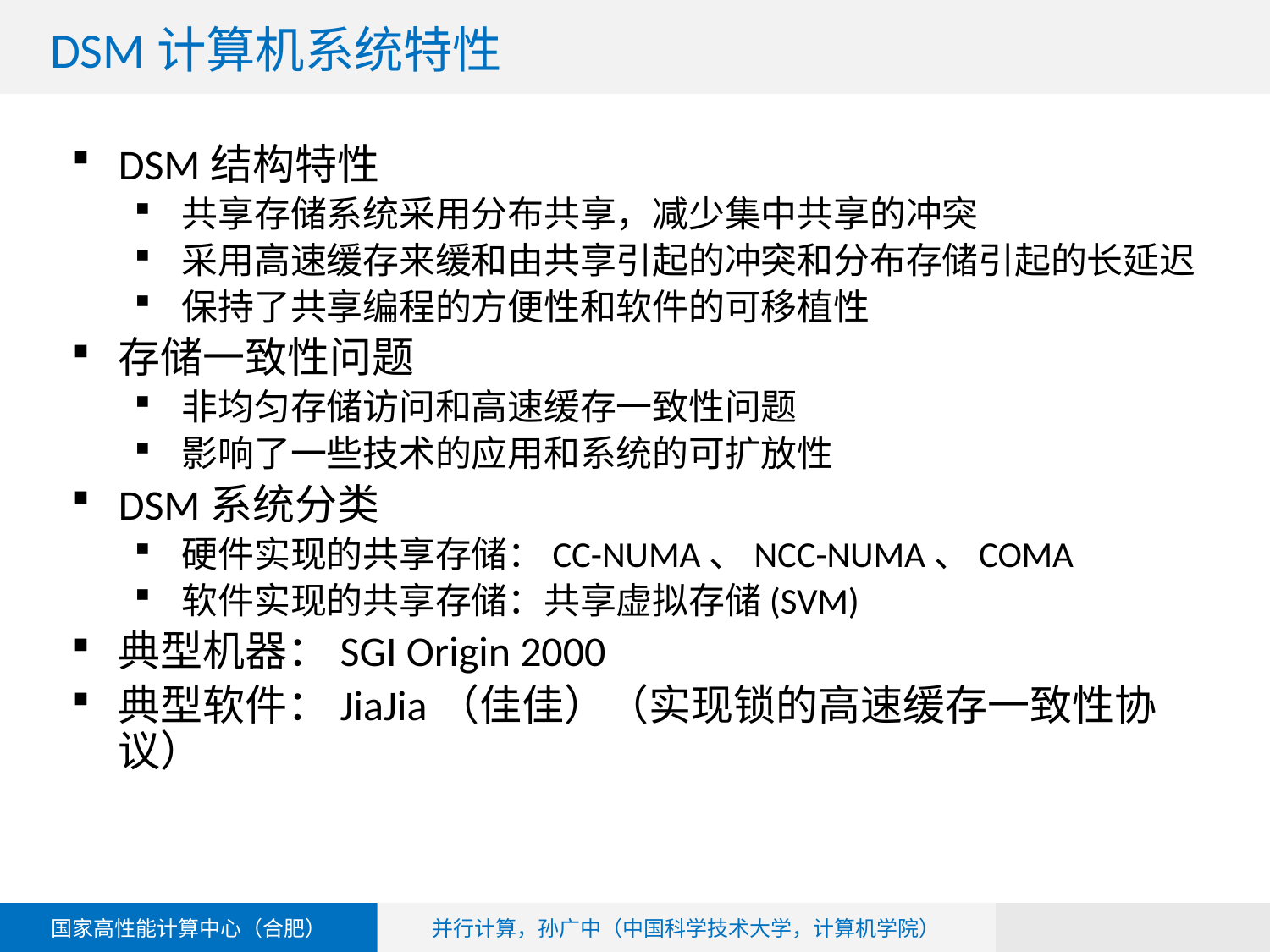

# DSM计算机系统特性
DSM结构特性
共享存储系统采用分布共享，减少集中共享的冲突
采用高速缓存来缓和由共享引起的冲突和分布存储引起的长延迟
保持了共享编程的方便性和软件的可移植性
存储一致性问题
非均匀存储访问和高速缓存一致性问题
影响了一些技术的应用和系统的可扩放性
DSM系统分类
硬件实现的共享存储：CC-NUMA、NCC-NUMA、COMA
软件实现的共享存储：共享虚拟存储(SVM)
典型机器：SGI Origin 2000
典型软件：JiaJia（佳佳）（实现锁的高速缓存一致性协议）

6